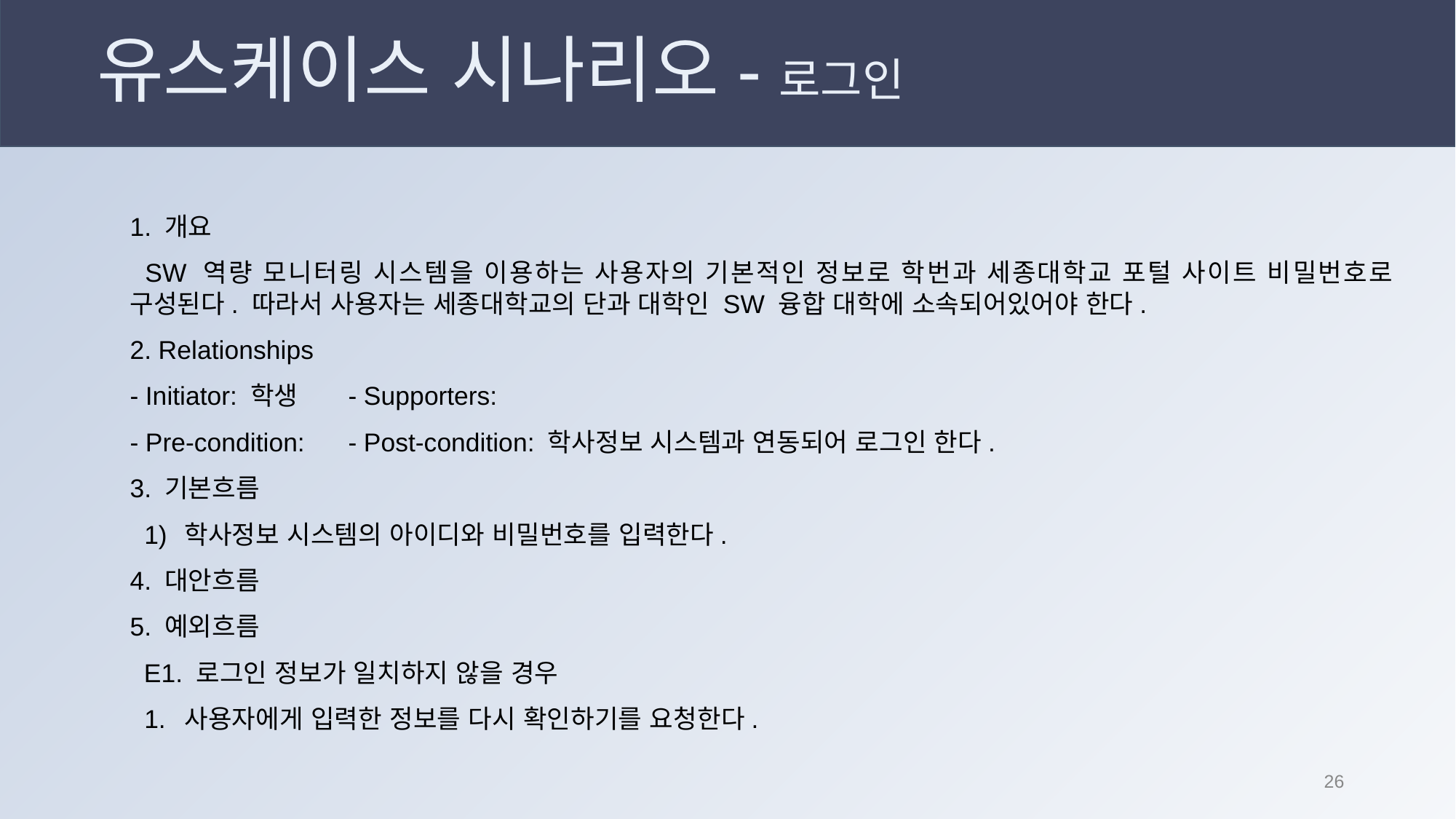

# 유스케이스 시나리오-로그인

1. 개요
SW 역량 모니터링 시스템을 이용하는 사용자의 기본적인 정보로 학번과 세종대학교 포털 사이트 비밀번호로 구성된다. 따라서 사용자는 세종대학교의 단과 대학인 SW 융합 대학에 소속되어있어야 한다.
2. Relationships
- Initiator: 학생	- Supporters:
- Pre-condition:	- Post-condition: 학사정보 시스템과 연동되어 로그인 한다.
3. 기본흐름
학사정보 시스템의 아이디와 비밀번호를 입력한다.
4. 대안흐름
5. 예외흐름
  E1. 로그인 정보가 일치하지 않을 경우
사용자에게 입력한 정보를 다시 확인하기를 요청한다.

26